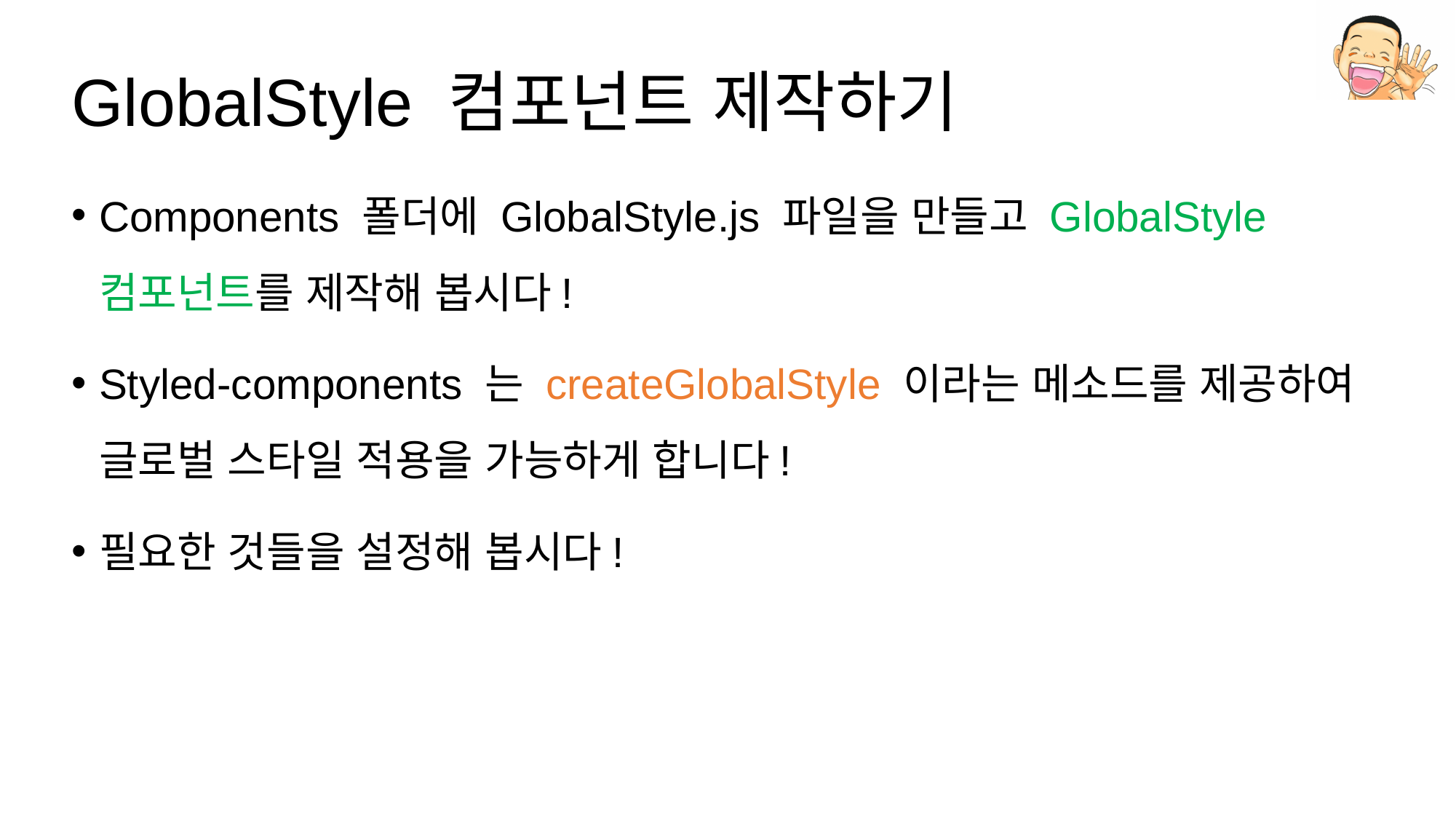

# GlobalStyle 컴포넌트 제작하기
Components 폴더에 GlobalStyle.js 파일을 만들고 GlobalStyle 컴포넌트를 제작해 봅시다!
Styled-components 는 createGlobalStyle 이라는 메소드를 제공하여 글로벌 스타일 적용을 가능하게 합니다!
필요한 것들을 설정해 봅시다!